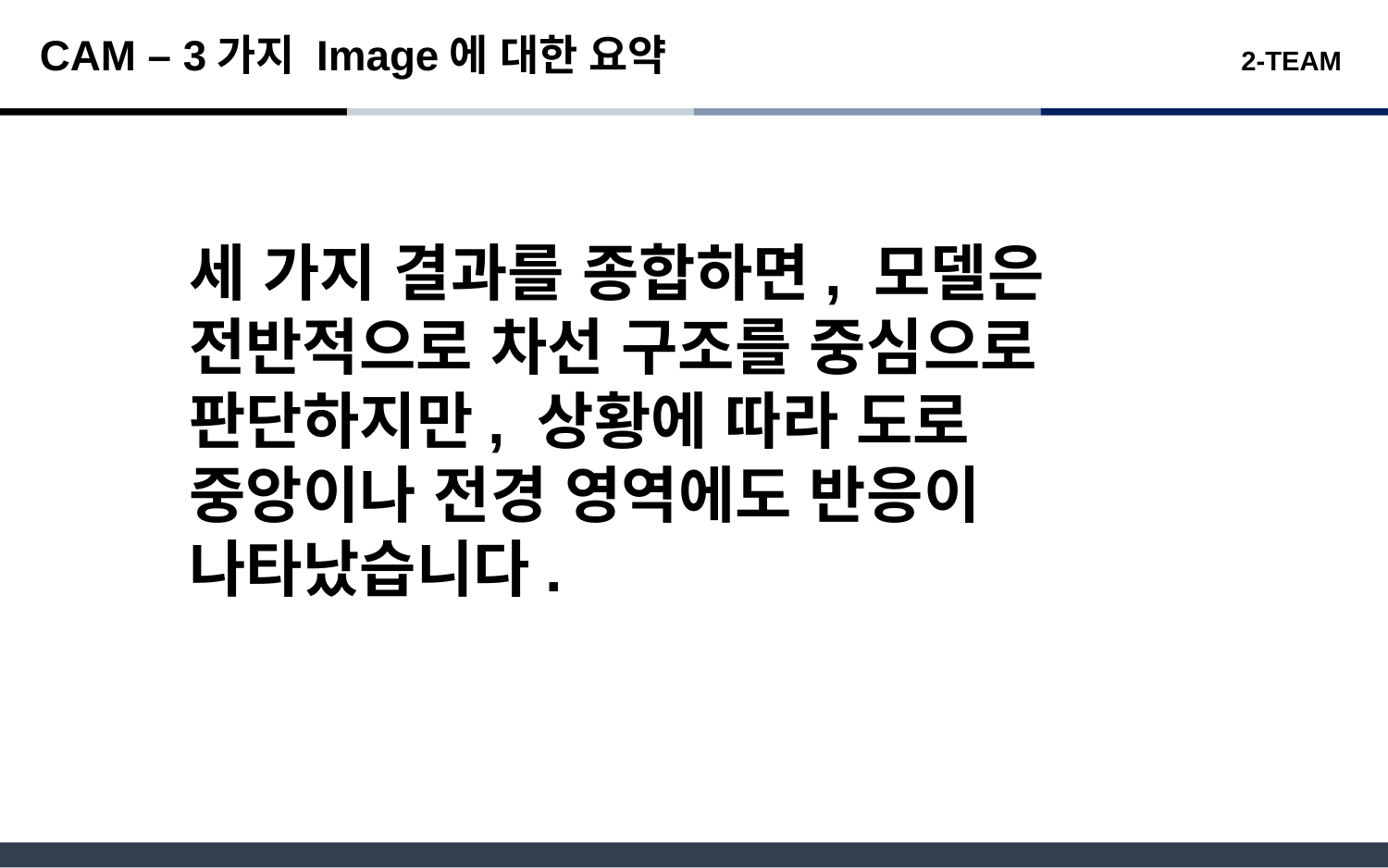

CAM – 3가지 Image에 대한 요약
세 가지 결과를 종합하면, 모델은 전반적으로 차선 구조를 중심으로 판단하지만, 상황에 따라 도로 중앙이나 전경 영역에도 반응이 나타났습니다.